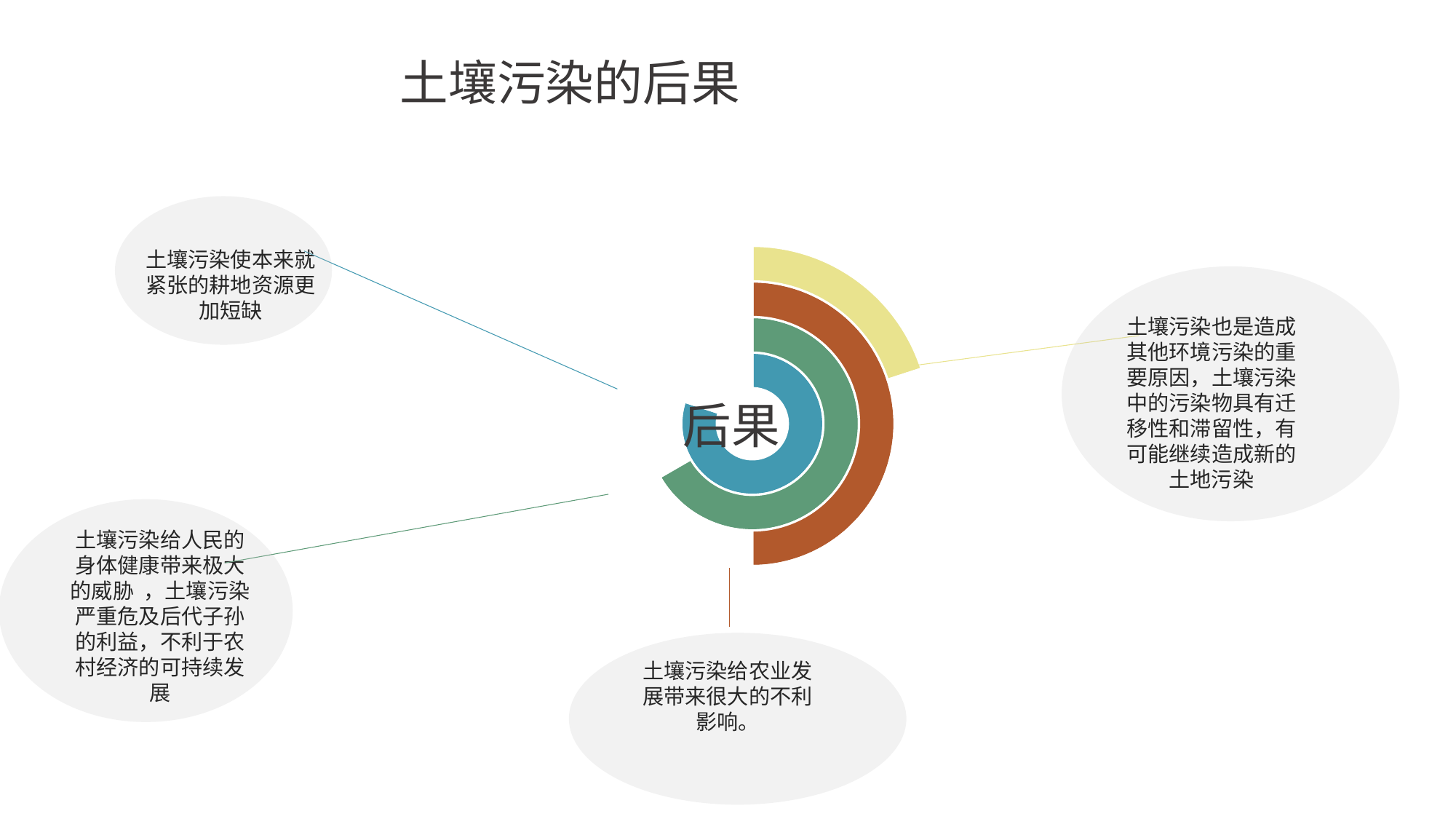

土壤污染的后果

### Chart

| Category | 销售额 | 列1 | 列2 | 列3 |
|---|---|---|---|---|
| 第一季度 | 20.0 | 14.0 | 6.0 | 1.0 |
| 第二季度 | 5.0 | 7.0 | 6.0 | 4.0 |
| 第三季度 | None | None | None | None |
| 第四季度 | None | None | None | None |
土壤污染使本来就紧张的耕地资源更加短缺

土壤污染也是造成其他环境污染的重要原因，土壤污染中的污染物具有迁移性和滞留性，有可能继续造成新的土地污染
 后果

土壤污染给人民的身体健康带来极大的威胁  ，土壤污染严重危及后代子孙的利益，不利于农村经济的可持续发展

土壤污染给农业发展带来很大的不利影响。